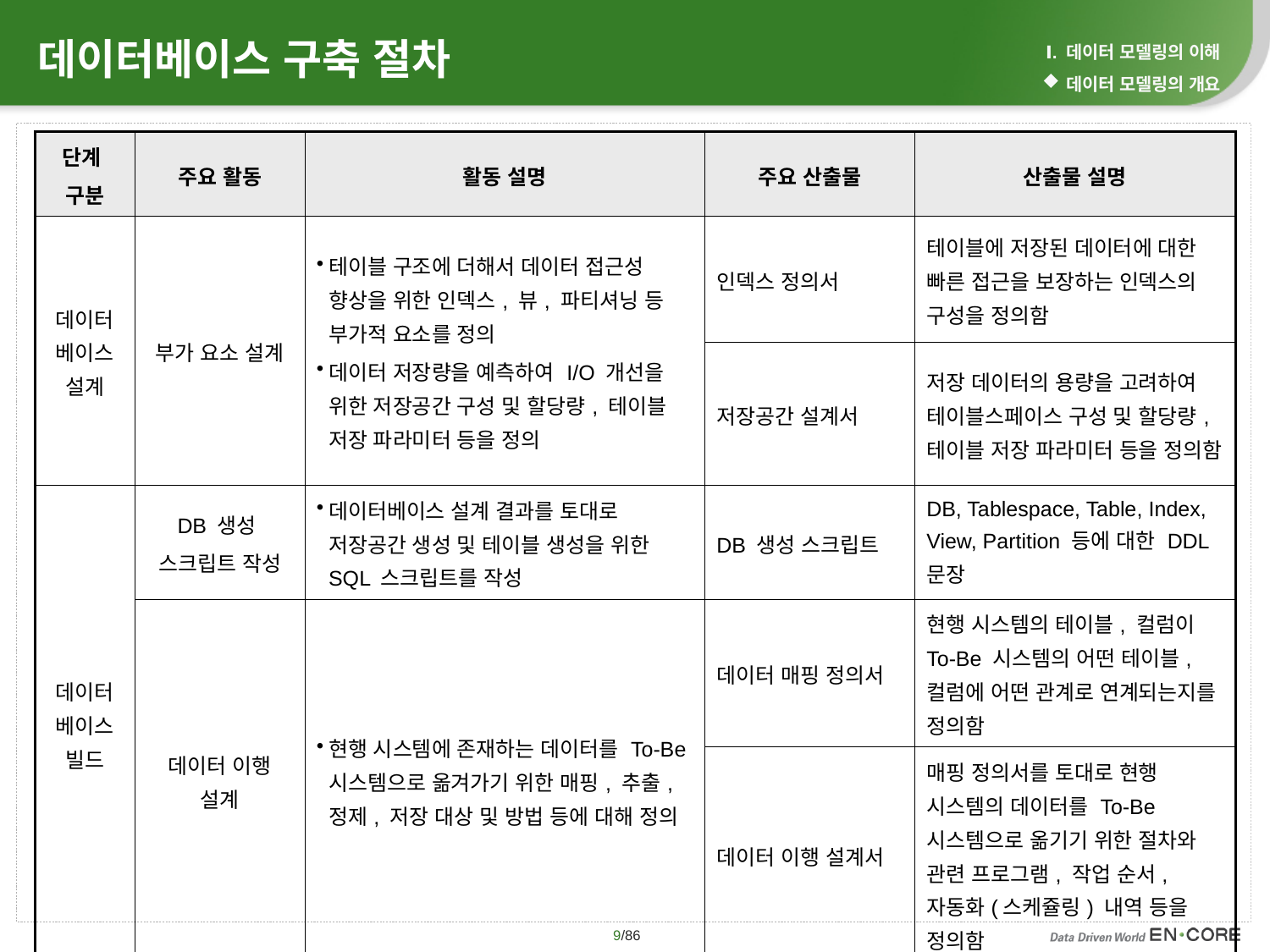

Ⅰ. 데이터 모델링의 이해
데이터 모델링의 개요
데이터베이스 구축 절차
| 단계 구분 | 주요 활동 | 활동 설명 | 주요 산출물 | 산출물 설명 |
| --- | --- | --- | --- | --- |
| 데이터 베이스 설계 | 부가 요소 설계 | 테이블 구조에 더해서 데이터 접근성 향상을 위한 인덱스, 뷰, 파티셔닝 등 부가적 요소를 정의 데이터 저장량을 예측하여 I/O 개선을 위한 저장공간 구성 및 할당량, 테이블 저장 파라미터 등을 정의 | 인덱스 정의서 | 테이블에 저장된 데이터에 대한 빠른 접근을 보장하는 인덱스의 구성을 정의함 |
|  |  |  | 저장공간 설계서 | 저장 데이터의 용량을 고려하여 테이블스페이스 구성 및 할당량, 테이블 저장 파라미터 등을 정의함 |
| 데이터 베이스 빌드 | DB 생성 스크립트 작성 | 데이터베이스 설계 결과를 토대로 저장공간 생성 및 테이블 생성을 위한 SQL 스크립트를 작성 | DB 생성 스크립트 | DB, Tablespace, Table, Index, View, Partition 등에 대한 DDL 문장 |
|  | 데이터 이행 설계 | 현행 시스템에 존재하는 데이터를 To-Be 시스템으로 옮겨가기 위한 매핑, 추출, 정제, 저장 대상 및 방법 등에 대해 정의 | 데이터 매핑 정의서 | 현행 시스템의 테이블, 컬럼이 To-Be 시스템의 어떤 테이블, 컬럼에 어떤 관계로 연계되는지를 정의함 |
|  |  |  | 데이터 이행 설계서 | 매핑 정의서를 토대로 현행 시스템의 데이터를 To-Be 시스템으로 옮기기 위한 절차와 관련 프로그램, 작업 순서, 자동화(스케쥴링) 내역 등을 정의함 |